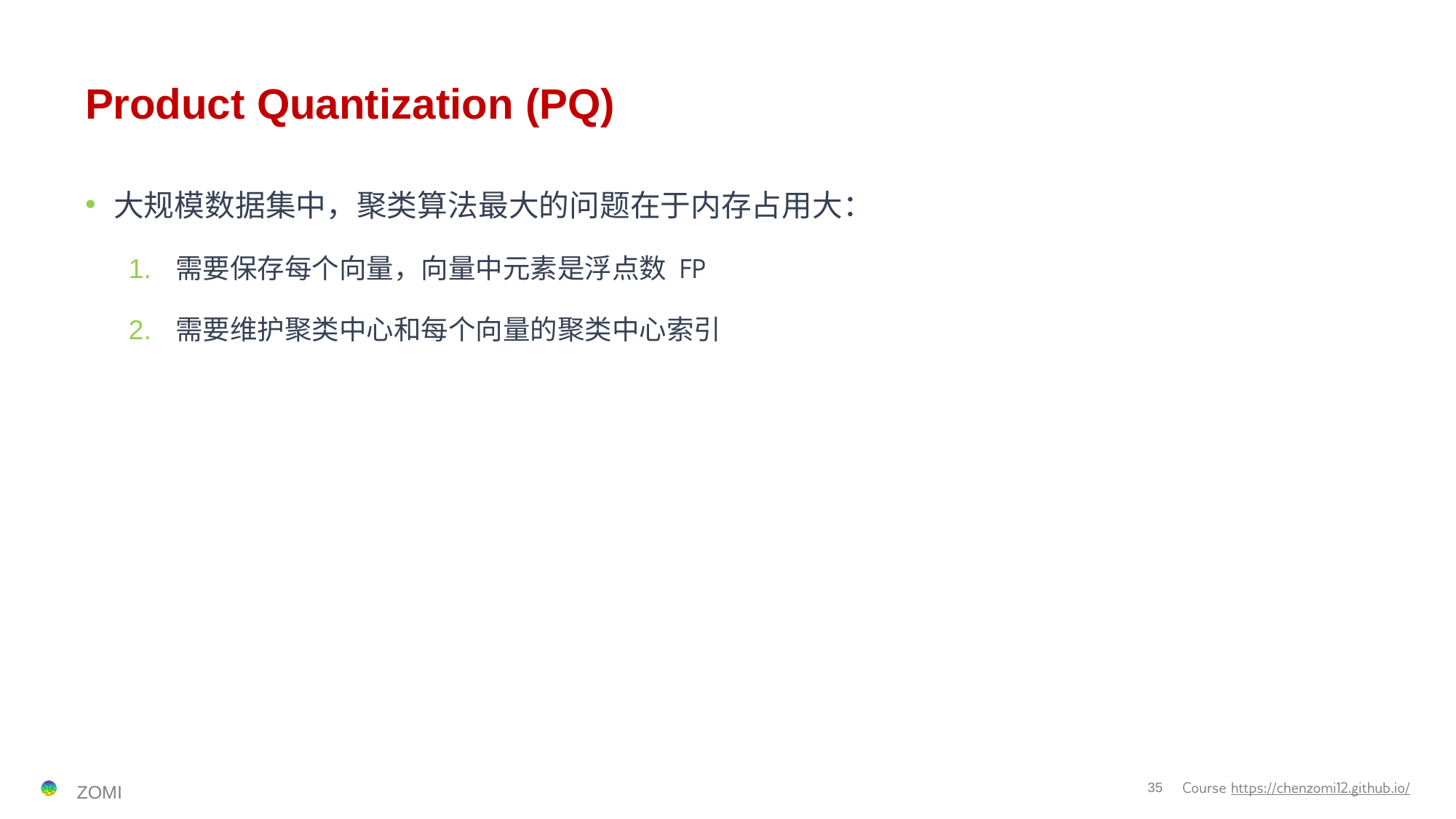

# Product Quantization (PQ)
大规模数据集中，聚类算法最大的问题在于内存占用大：
需要保存每个向量，向量中元素是浮点数 FP
需要维护聚类中心和每个向量的聚类中心索引